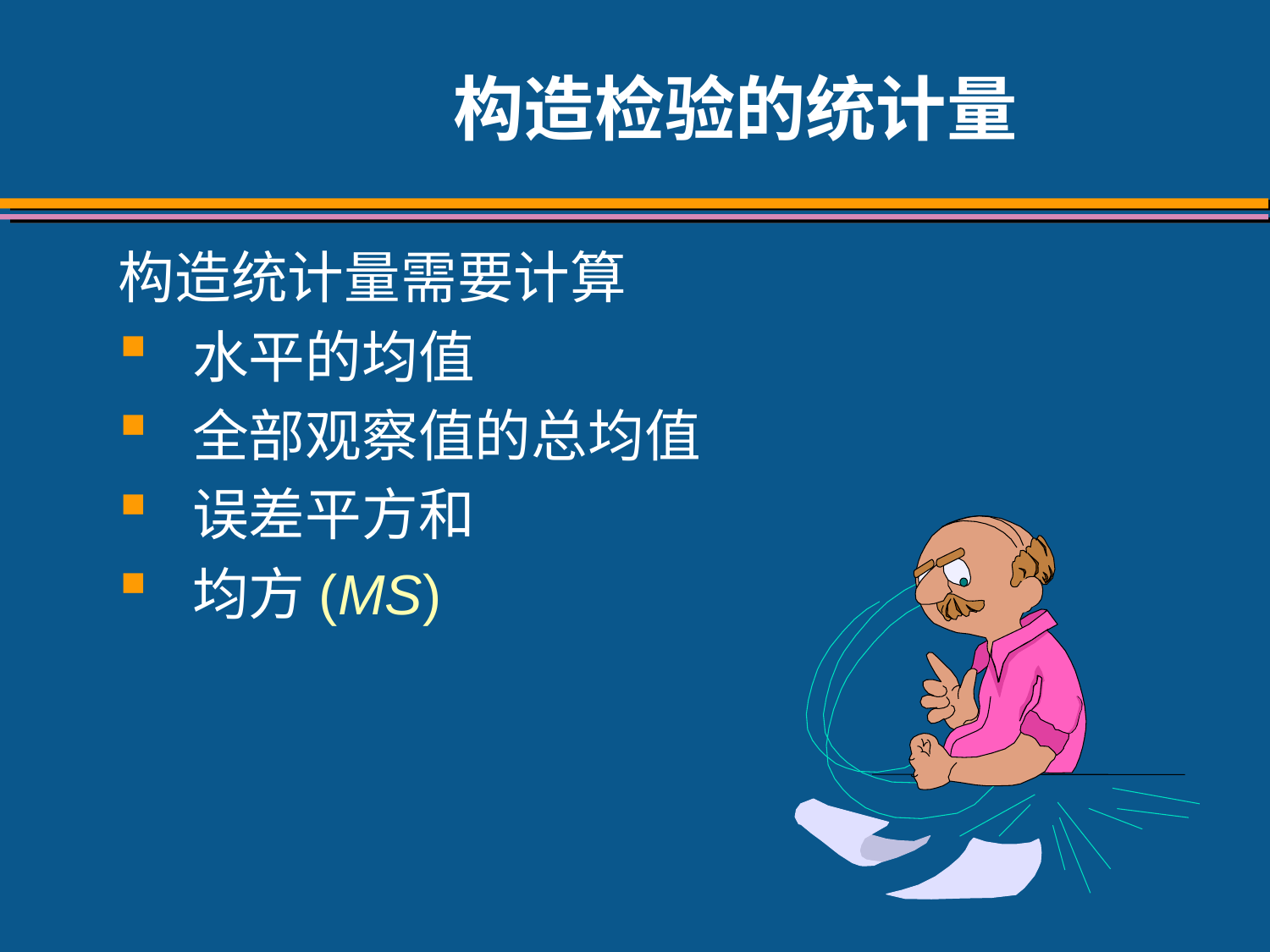

# 构造检验的统计量
构造统计量需要计算
水平的均值
全部观察值的总均值
误差平方和
均方(MS)